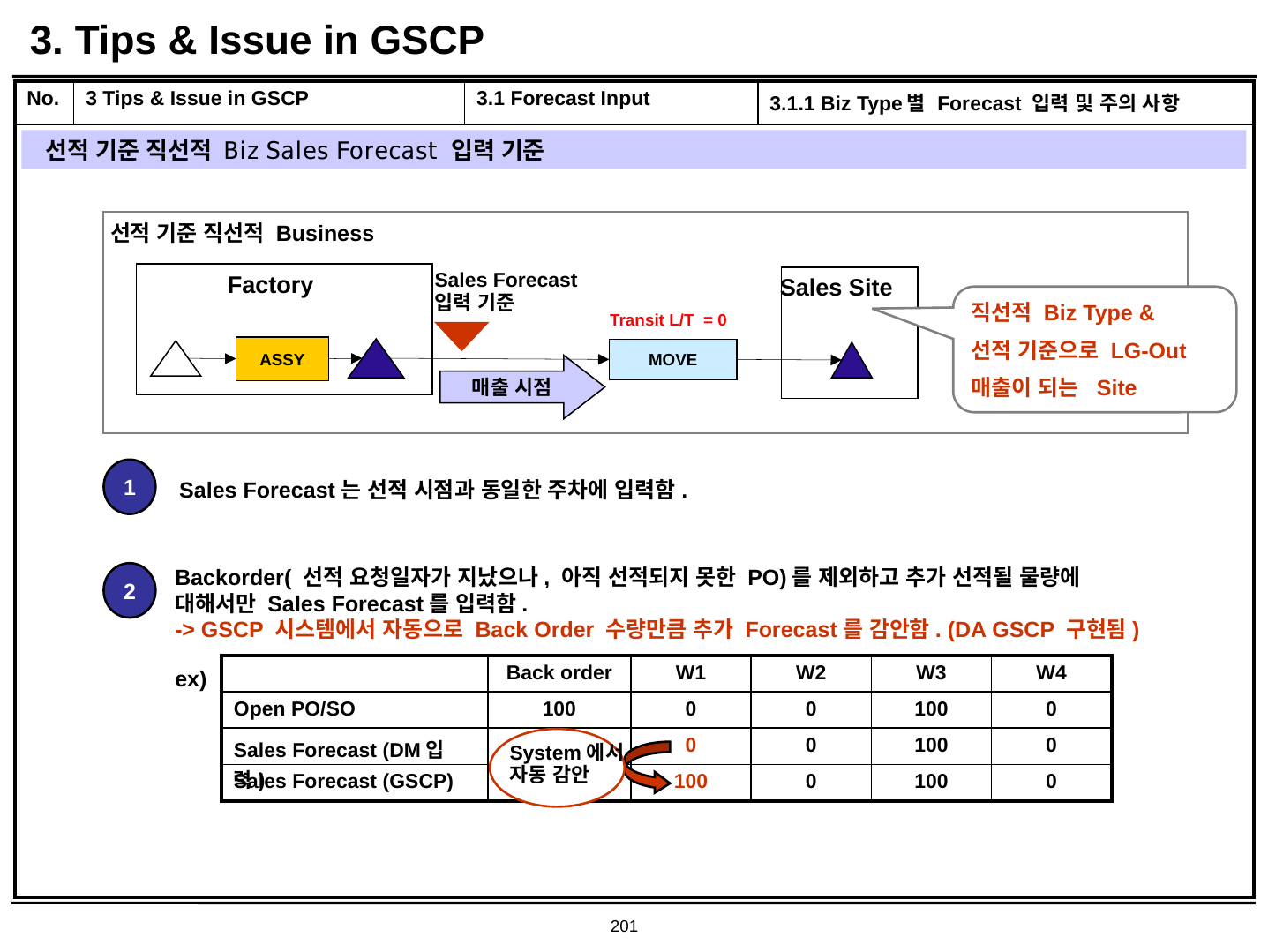

# 3. Tips & Issue in GSCP
| No. | 3 Tips & Issue in GSCP | 3.1 Forecast Input | 3.1.1 Biz Type별 Forecast 입력 및 주의 사항 |
| --- | --- | --- | --- |
|  |  |  |  |
선적 기준 직선적 Biz Sales Forecast 입력 기준

선적 기준 직선적 Business

Factory
Sales Site
Sales Forecast
입력 기준
직선적 Biz Type &
선적 기준으로 LG-Out
매출이 되는  Site
Transit L/T  = 0

ASSY

MOVE

매출 시점
1
Sales Forecast는 선적 시점과 동일한 주차에 입력함.
Backorder( 선적 요청일자가 지났으나, 아직 선적되지 못한 PO)를 제외하고 추가 선적될 물량에 대해서만 Sales Forecast를 입력함.
-> GSCP 시스템에서 자동으로 Back Order 수량만큼 추가 Forecast를 감안함. (DA GSCP 구현됨)
ex)
2
|  | Back order | W1 | W2 | W3 | W4 |
| --- | --- | --- | --- | --- | --- |
| Open PO/SO | 100 | 0 | 0 | 100 | 0 |
| Sales Forecast (DM입력) |  | 0 | 0 | 100 | 0 |
| Sales Forecast (GSCP) |  | 100 | 0 | 100 | 0 |
System에서
자동 감안

201